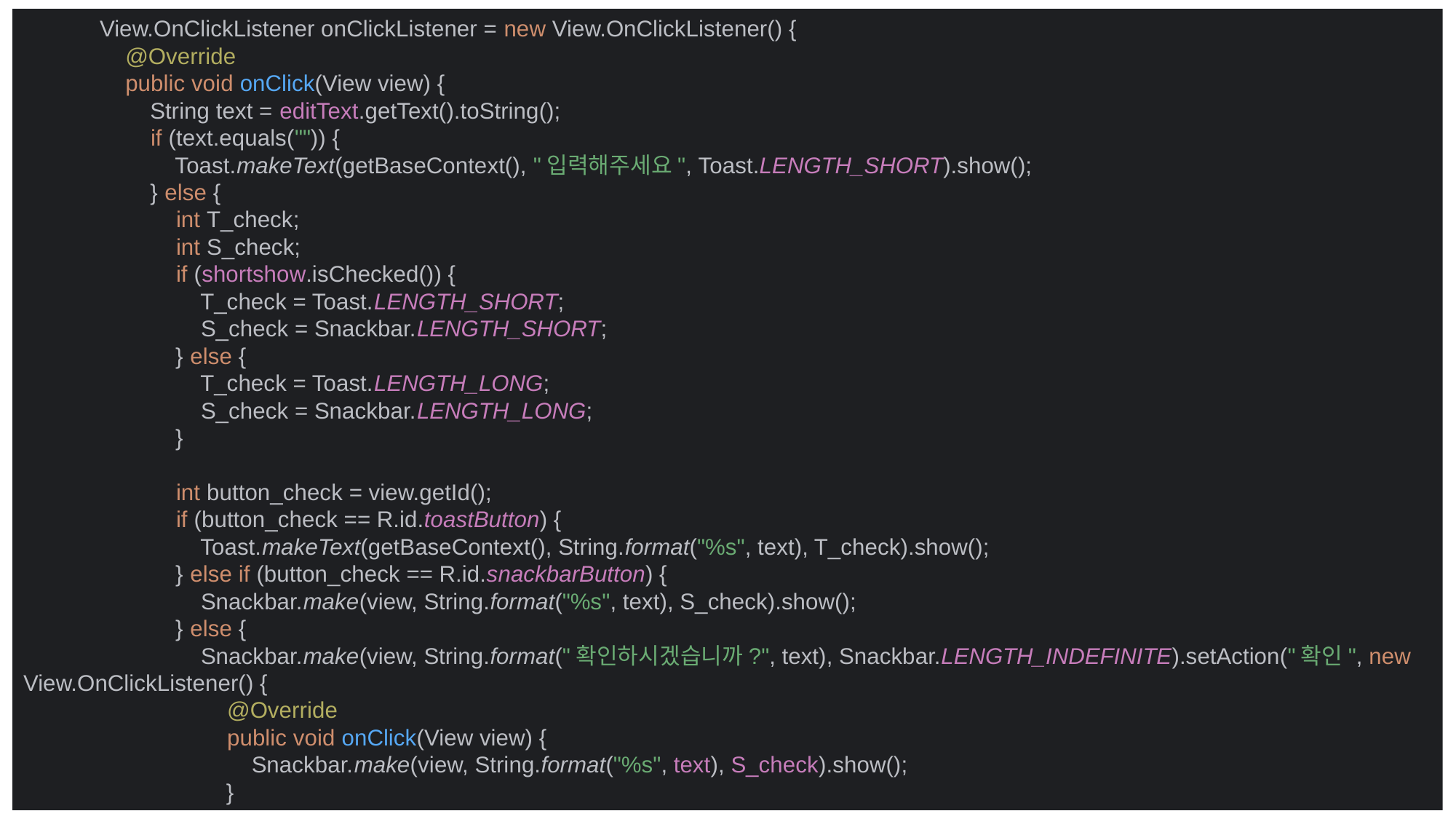

View.OnClickListener onClickListener = new View.OnClickListener() {
                @Override
                public void onClick(View view) {
                    String text = editText.getText().toString();
                    if (text.equals("")) {
                        Toast.makeText(getBaseContext(), "입력해주세요", Toast.LENGTH_SHORT).show();
                    } else {
                        int T_check;
                        int S_check;
                        if (shortshow.isChecked()) {
                            T_check = Toast.LENGTH_SHORT;
                            S_check = Snackbar.LENGTH_SHORT;
                        } else {
                            T_check = Toast.LENGTH_LONG;
                            S_check = Snackbar.LENGTH_LONG;
                        }
                        int button_check = view.getId();
                        if (button_check == R.id.toastButton) {
                            Toast.makeText(getBaseContext(), String.format("%s", text), T_check).show();
                        } else if (button_check == R.id.snackbarButton) {
                            Snackbar.make(view, String.format("%s", text), S_check).show();
                        } else {
                            Snackbar.make(view, String.format("확인하시겠습니까?", text), Snackbar.LENGTH_INDEFINITE).setAction("확인", new View.OnClickListener() {
                                @Override
                                public void onClick(View view) {
                                    Snackbar.make(view, String.format("%s", text), S_check).show();
                                }